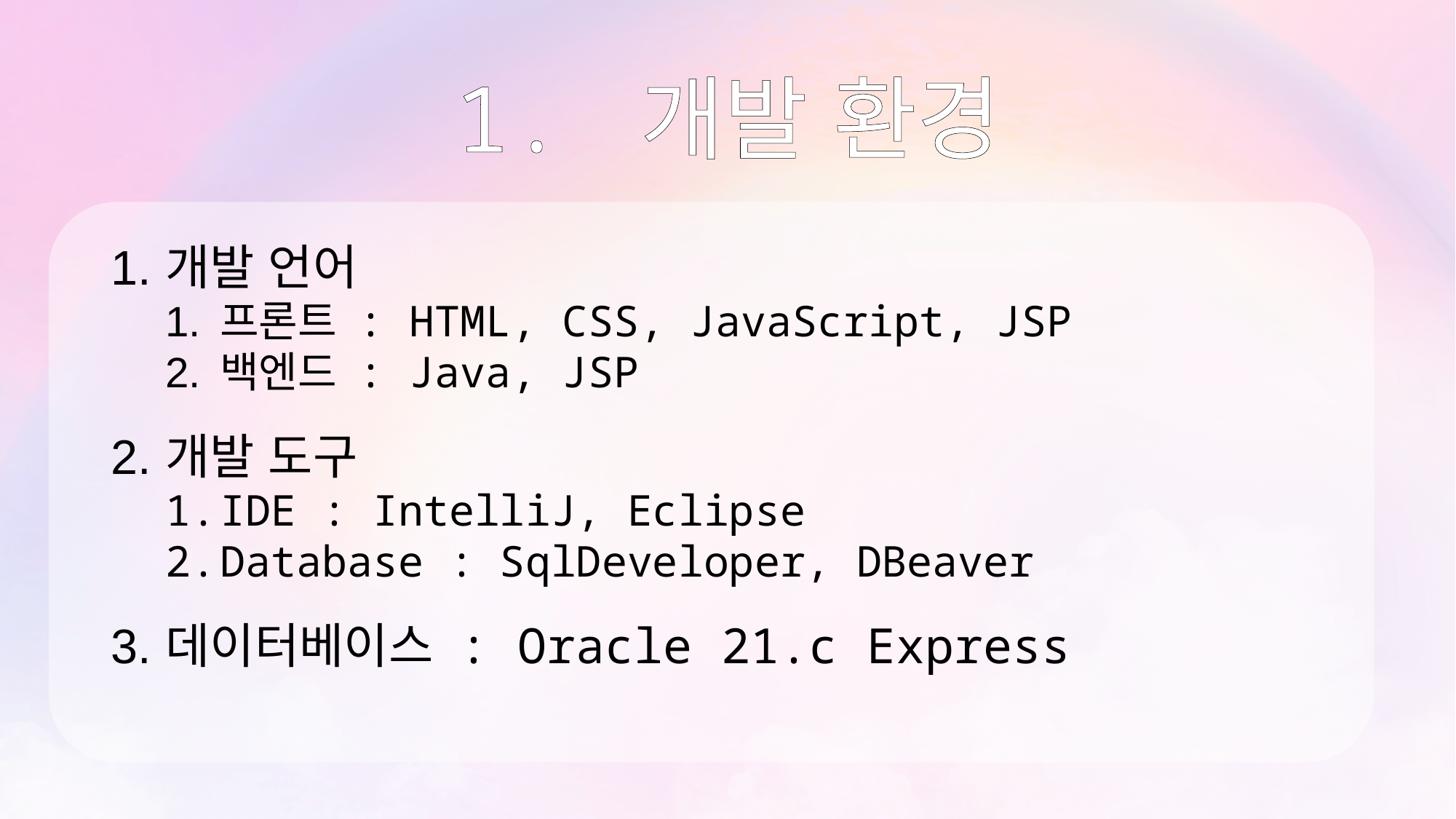

# 1. 개발 환경

개발 언어
프론트 : HTML, CSS, JavaScript, JSP
백엔드 : Java, JSP
개발 도구
IDE : IntelliJ, Eclipse
Database : SqlDeveloper, DBeaver
데이터베이스 : Oracle 21.c Express